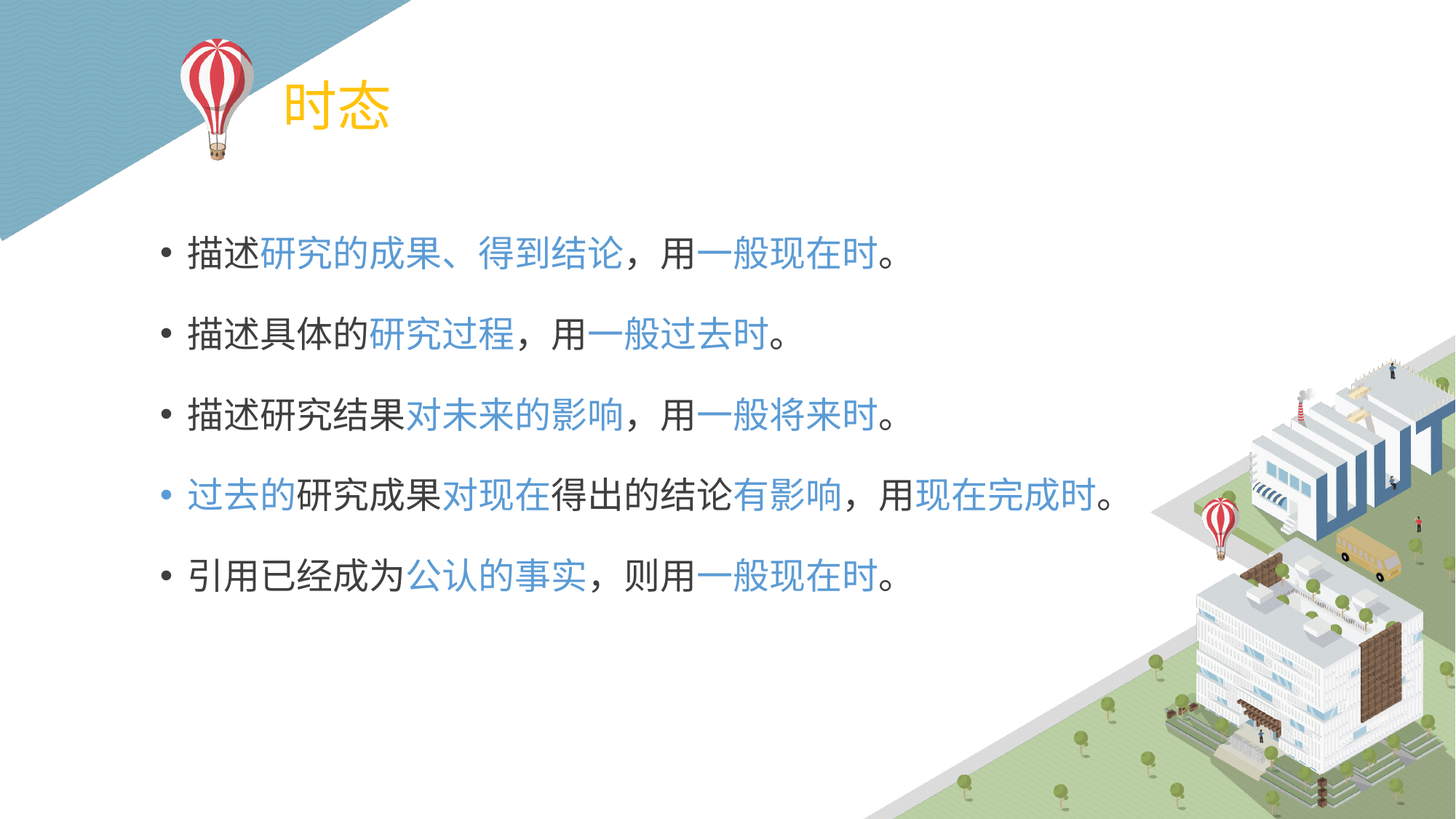

# 时态
描述研究的成果、得到结论，用一般现在时。
描述具体的研究过程，用一般过去时。
描述研究结果对未来的影响，用一般将来时。
过去的研究成果对现在得出的结论有影响，用现在完成时。
引用已经成为公认的事实，则用一般现在时。